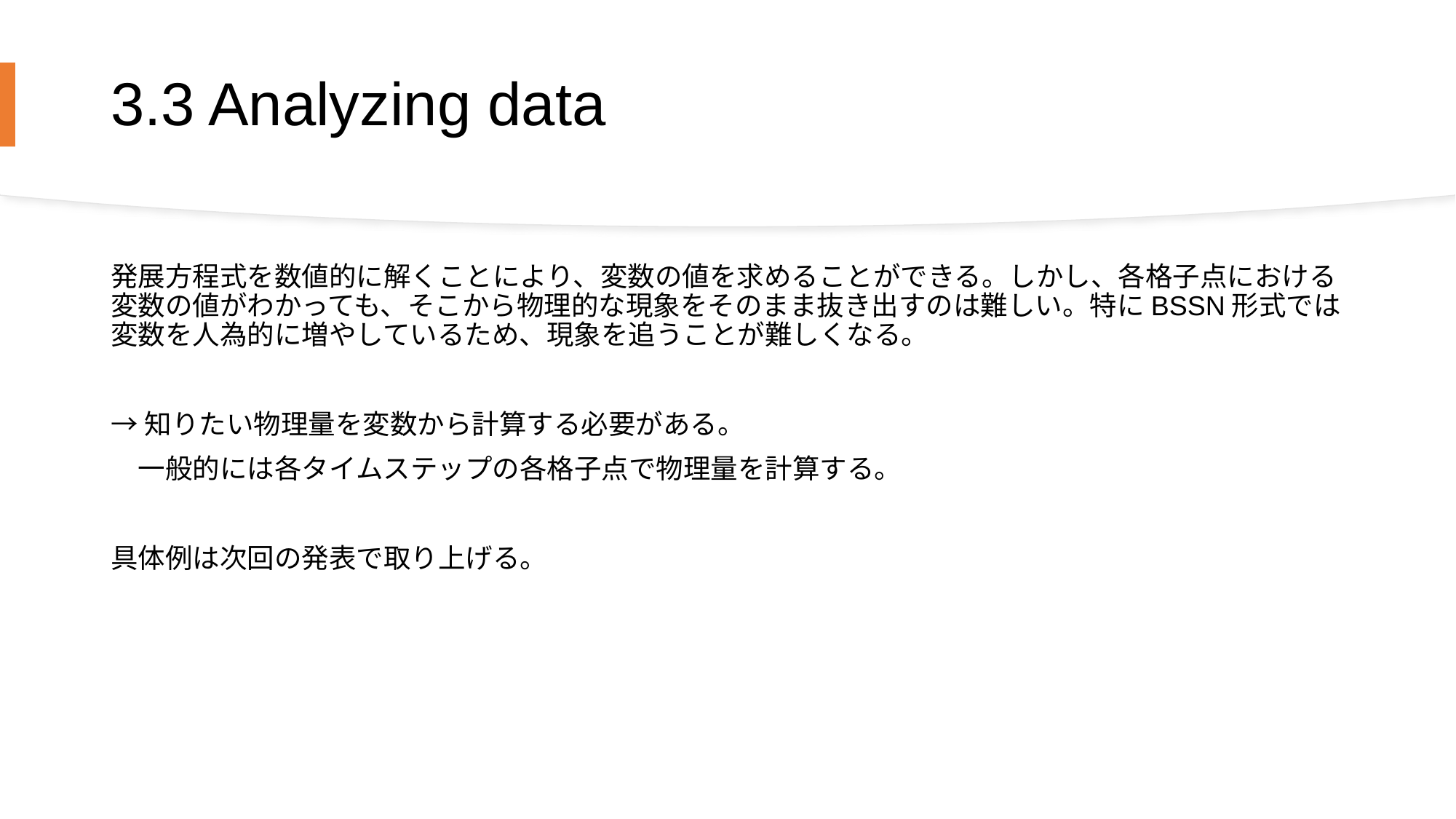

# 3.3 Analyzing data

発展方程式を数値的に解くことにより、変数の値を求めることができる。しかし、各格子点における変数の値がわかっても、そこから物理的な現象をそのまま抜き出すのは難しい。特にBSSN形式では変数を人為的に増やしているため、現象を追うことが難しくなる。

→知りたい物理量を変数から計算する必要がある。
　一般的には各タイムステップの各格子点で物理量を計算する。

具体例は次回の発表で取り上げる。